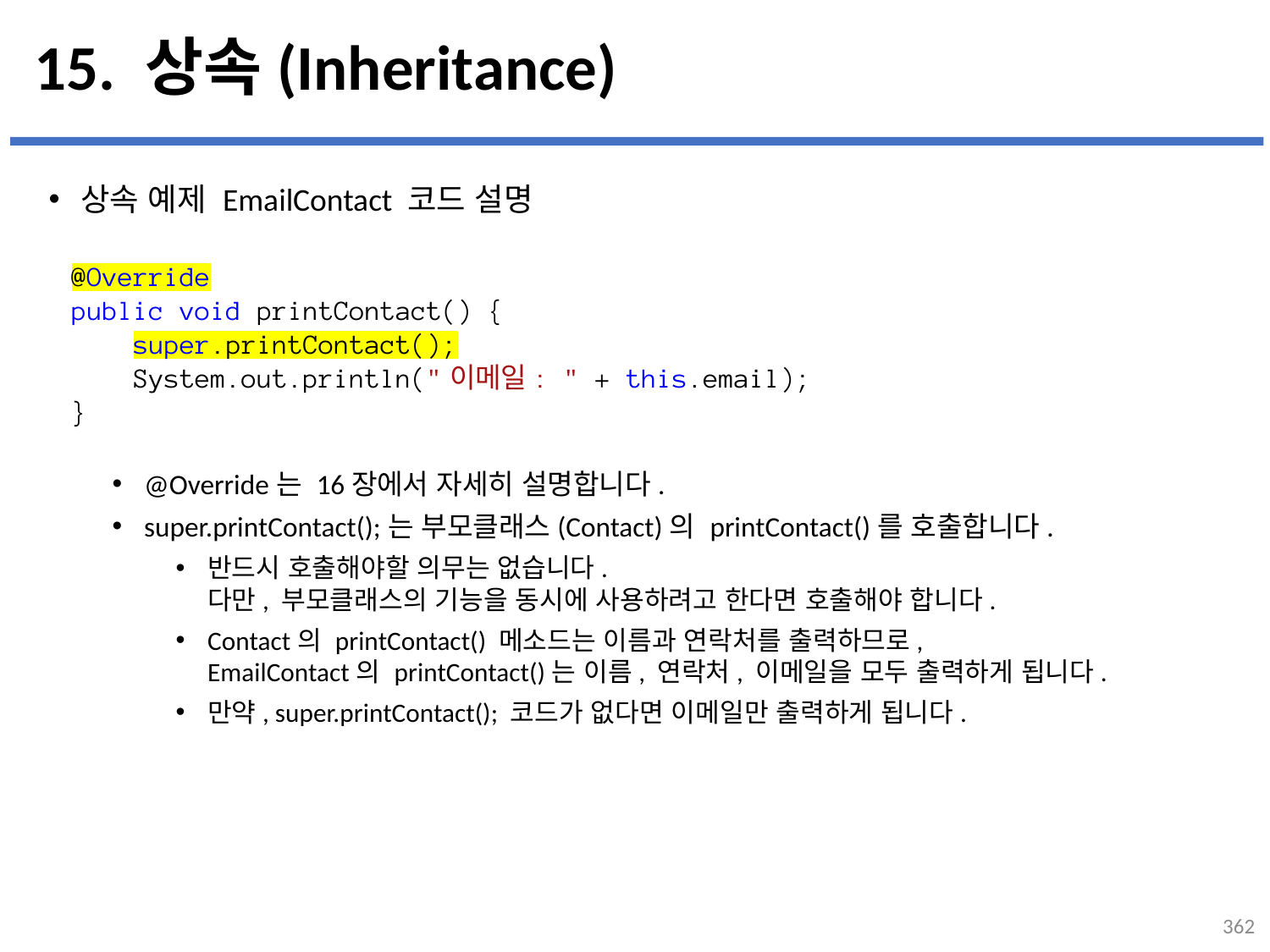

# 15. 상속(Inheritance)
상속 예제 EmailContact 코드 설명

@Override는 16장에서 자세히 설명합니다.
super.printContact();는 부모클래스(Contact)의 printContact()를 호출합니다.
반드시 호출해야할 의무는 없습니다.
다만, 부모클래스의 기능을 동시에 사용하려고 한다면 호출해야 합니다.
Contact의 printContact() 메소드는 이름과 연락처를 출력하므로,
EmailContact의 printContact()는 이름, 연락처, 이메일을 모두 출력하게 됩니다.
만약, super.printContact(); 코드가 없다면 이메일만 출력하게 됩니다.
...

설명
@Override
public void printContact() {
    super.printContact();
    System.out.println("이메일: " + this.email);
}
362